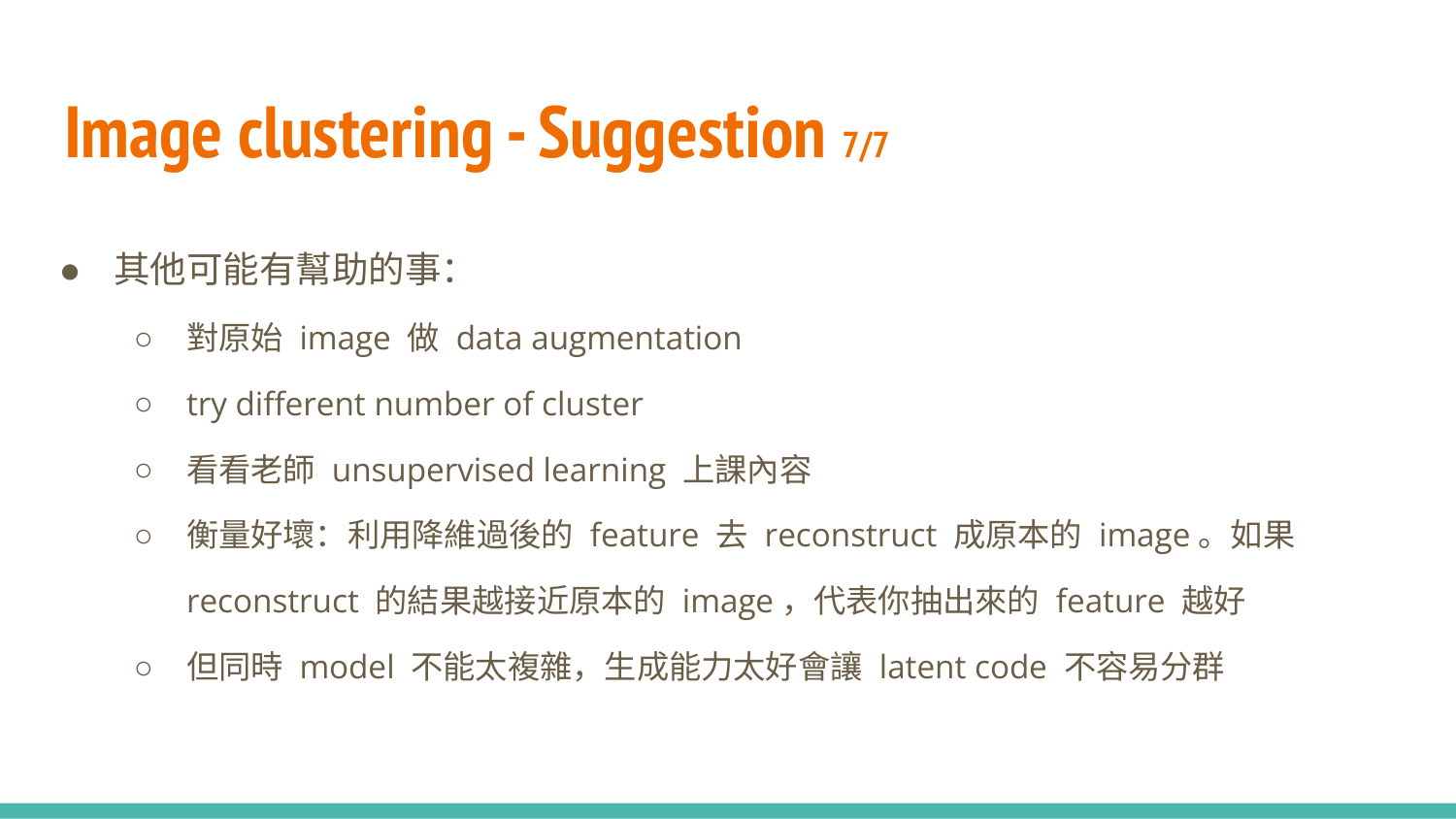

# Image clustering - Suggestion 7/7
其他可能有幫助的事：
對原始 image 做 data augmentation
try different number of cluster
看看老師 unsupervised learning 上課內容
衡量好壞：利用降維過後的 feature 去 reconstruct 成原本的 image。如果 reconstruct 的結果越接近原本的 image，代表你抽出來的 feature 越好
但同時 model 不能太複雜，生成能力太好會讓 latent code 不容易分群